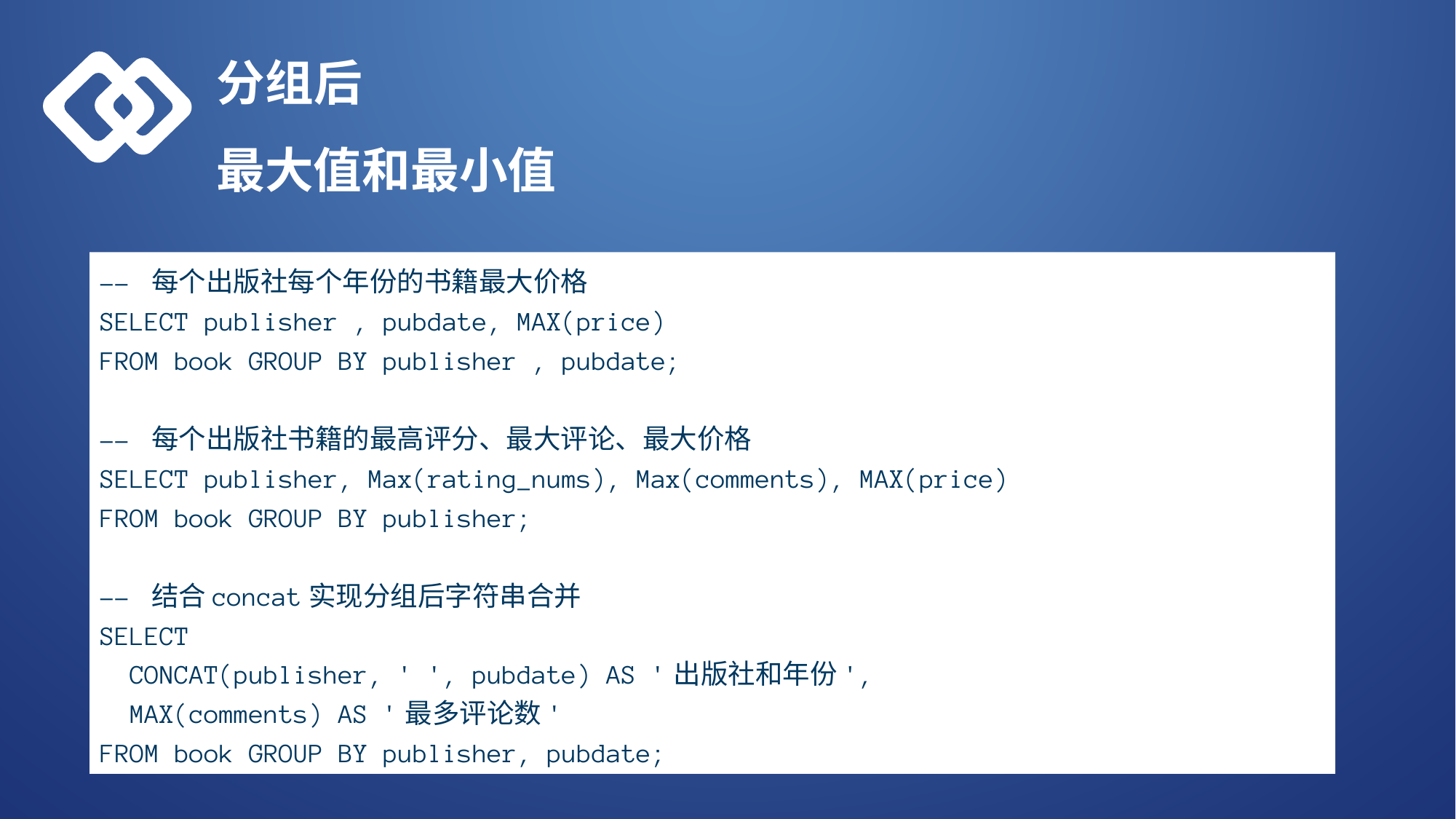

分组后
最大值和最小值

-- 每个出版社每个年份的书籍最大价格
SELECT publisher , pubdate, MAX(price)
FROM book GROUP BY publisher , pubdate;

-- 每个出版社书籍的最高评分、最大评论、最大价格
SELECT publisher, Max(rating_nums), Max(comments), MAX(price)
FROM book GROUP BY publisher;

-- 结合concat实现分组后字符串合并
SELECT
  CONCAT(publisher, ' ', pubdate) AS '出版社和年份',
  MAX(comments) AS '最多评论数'
FROM book GROUP BY publisher, pubdate;